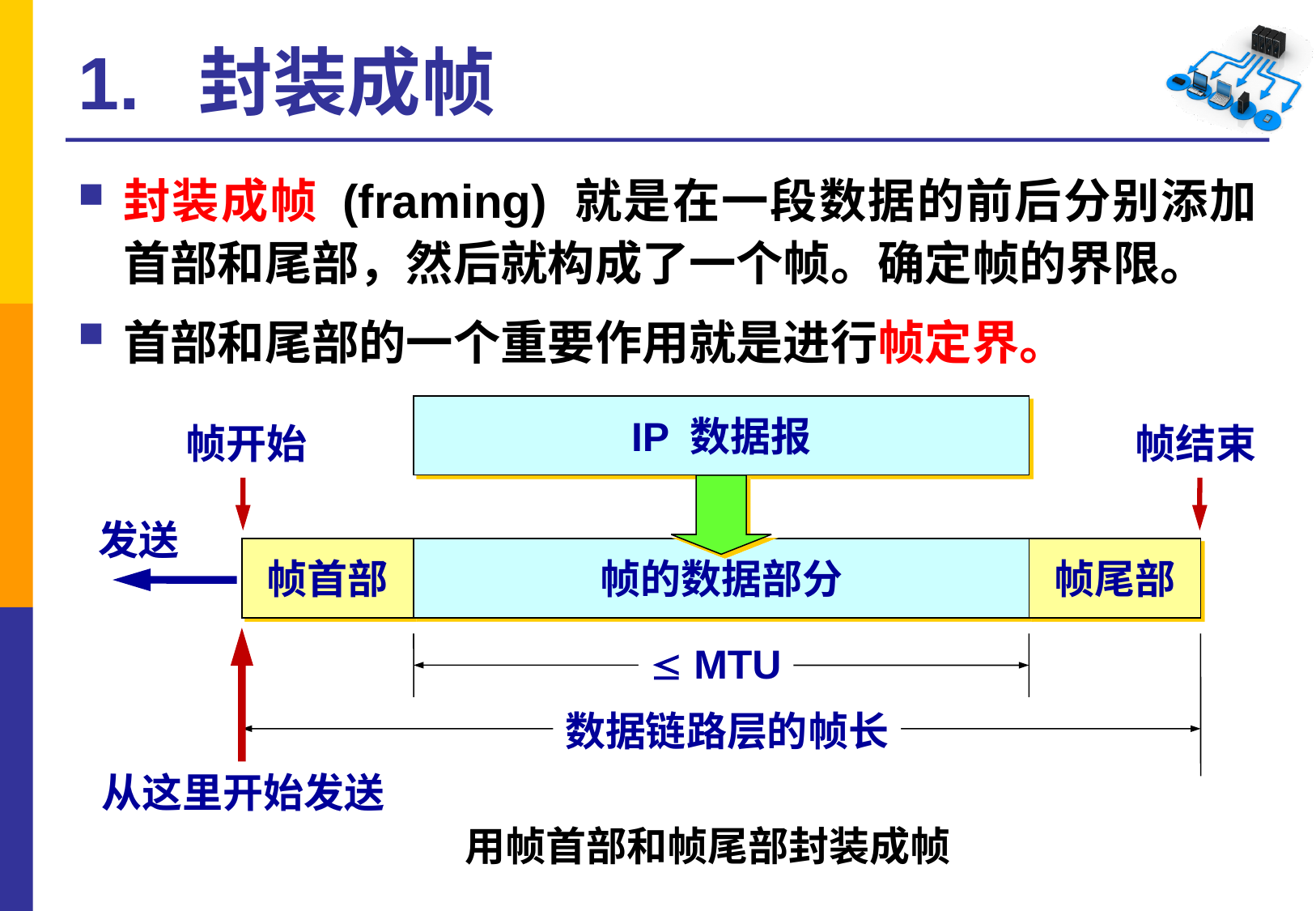

# 1.  封装成帧
封装成帧 (framing) 就是在一段数据的前后分别添加首部和尾部，然后就构成了一个帧。确定帧的界限。
首部和尾部的一个重要作用就是进行帧定界。
IP 数据报
帧开始
帧结束

发送

帧首部
帧的数据部分
帧尾部

≤ MTU

数据链路层的帧长
课件制作人：谢希仁

从这里开始发送
用帧首部和帧尾部封装成帧